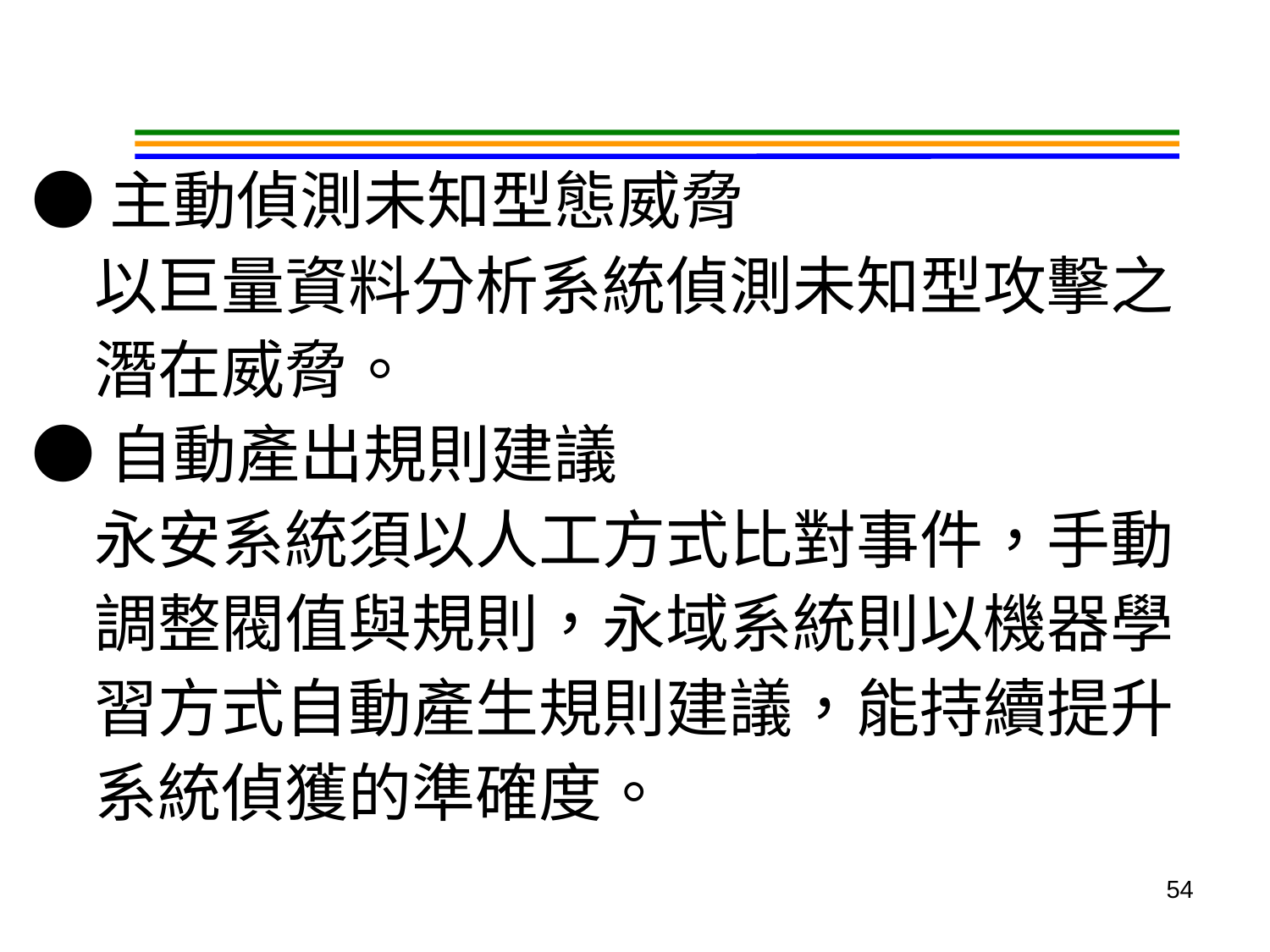

●主動偵測未知型態威脅
以巨量資料分析系統偵測未知型攻擊之潛在威脅。
●自動產出規則建議
永安系統須以人工方式比對事件，手動調整閥值與規則，永域系統則以機器學習方式自動產生規則建議，能持續提升系統偵獲的準確度。
54